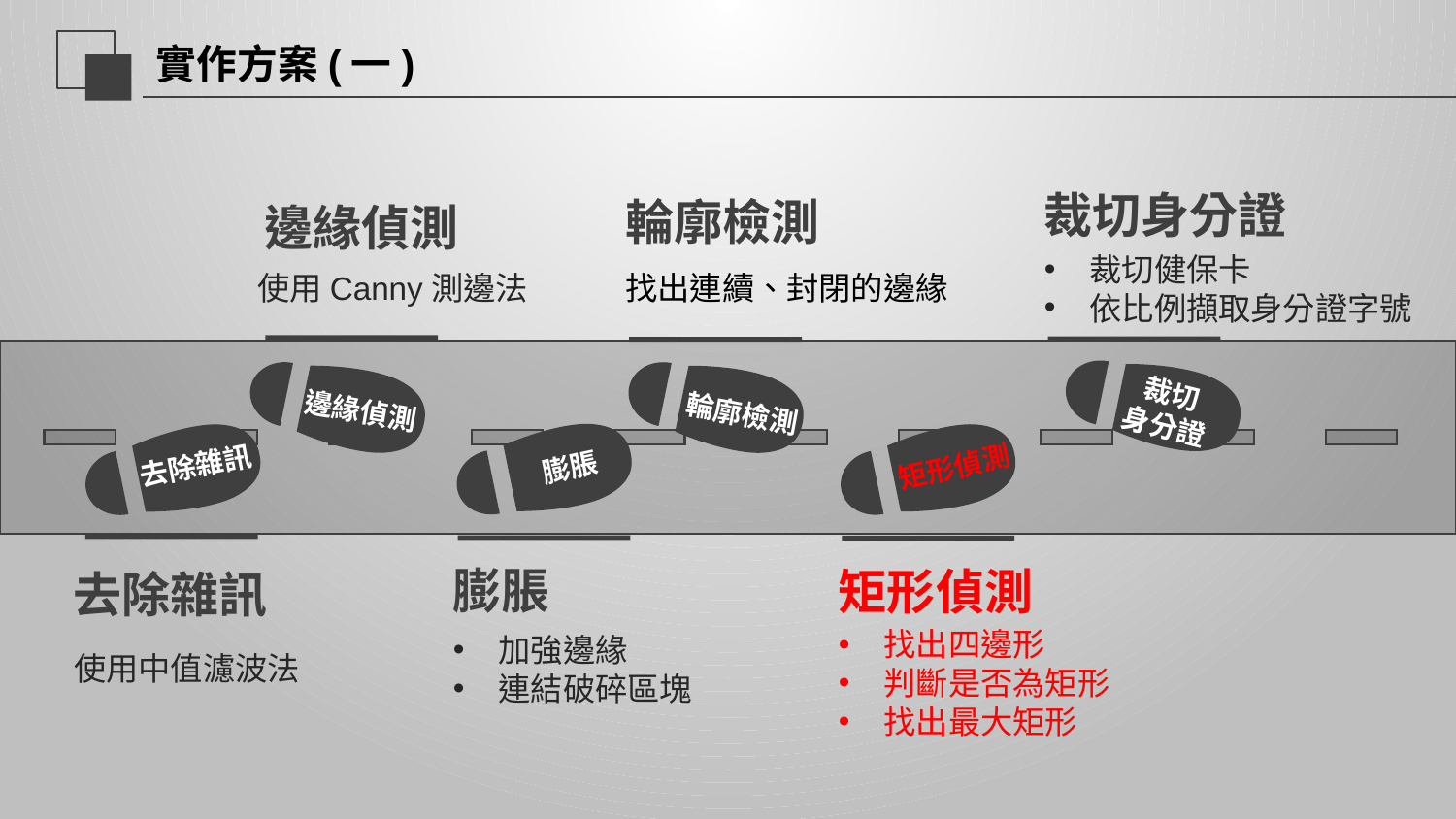

# 實作方案(一)
裁切身分證
輪廓檢測
邊緣偵測
裁切健保卡
依比例擷取身分證字號
找出連續、封閉的邊緣
使用Canny測邊法

裁切
身分證
邊緣偵測
輪廓檢測

去除雜訊
矩形偵測
膨脹

膨脹
矩形偵測
去除雜訊
找出四邊形
判斷是否為矩形
找出最大矩形
加強邊緣
連結破碎區塊
使用中值濾波法